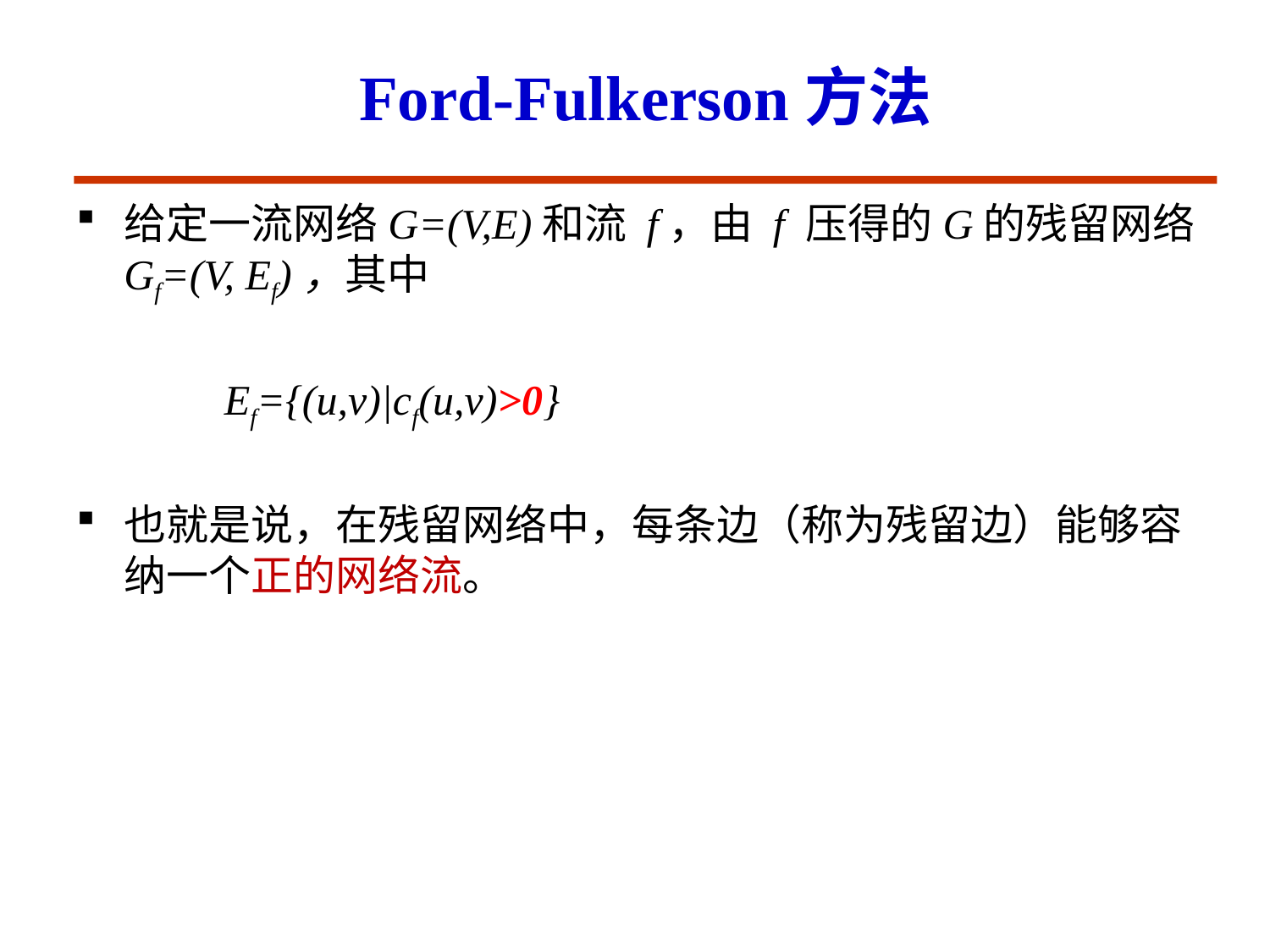

# Ford-Fulkerson方法
给定一流网络G=(V,E)和流 f，由 f 压得的G的残留网络Gf=(V, Ef)，其中

              Ef={(u,v)|cf(u,v)>0}

也就是说，在残留网络中，每条边（称为残留边）能够容纳一个正的网络流。